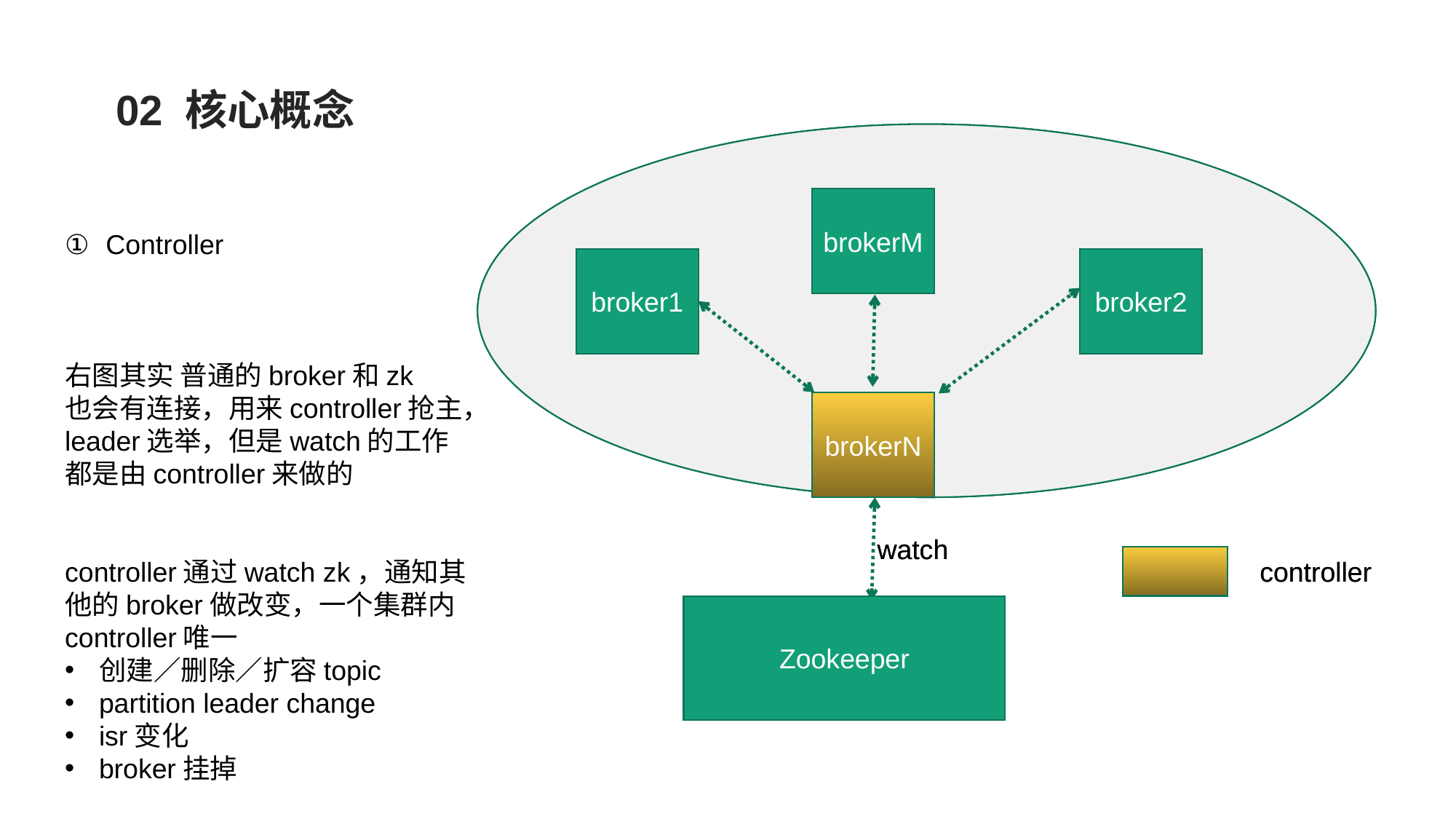

02 核心概念

brokerM
brokerM
brokerM
brokerM
broker1
broker1
broker1
broker1
broker2
broker2
broker2
broker2
brokerN
brokerN
brokerN
brokerN
watch
watch

controller
controller
Zookeeper
Zookeeper
Zookeeper
brokerM
Controller

右图其实 普通的broker和zk
也会有连接，用来controller抢主，leader选举，但是watch的工作都是由controller来做的

controller通过watch zk，通知其他的broker做改变，一个集群内controller唯一
创建／删除／扩容topic
partition leader change
isr变化
broker挂掉

broker1
broker2
brokerN